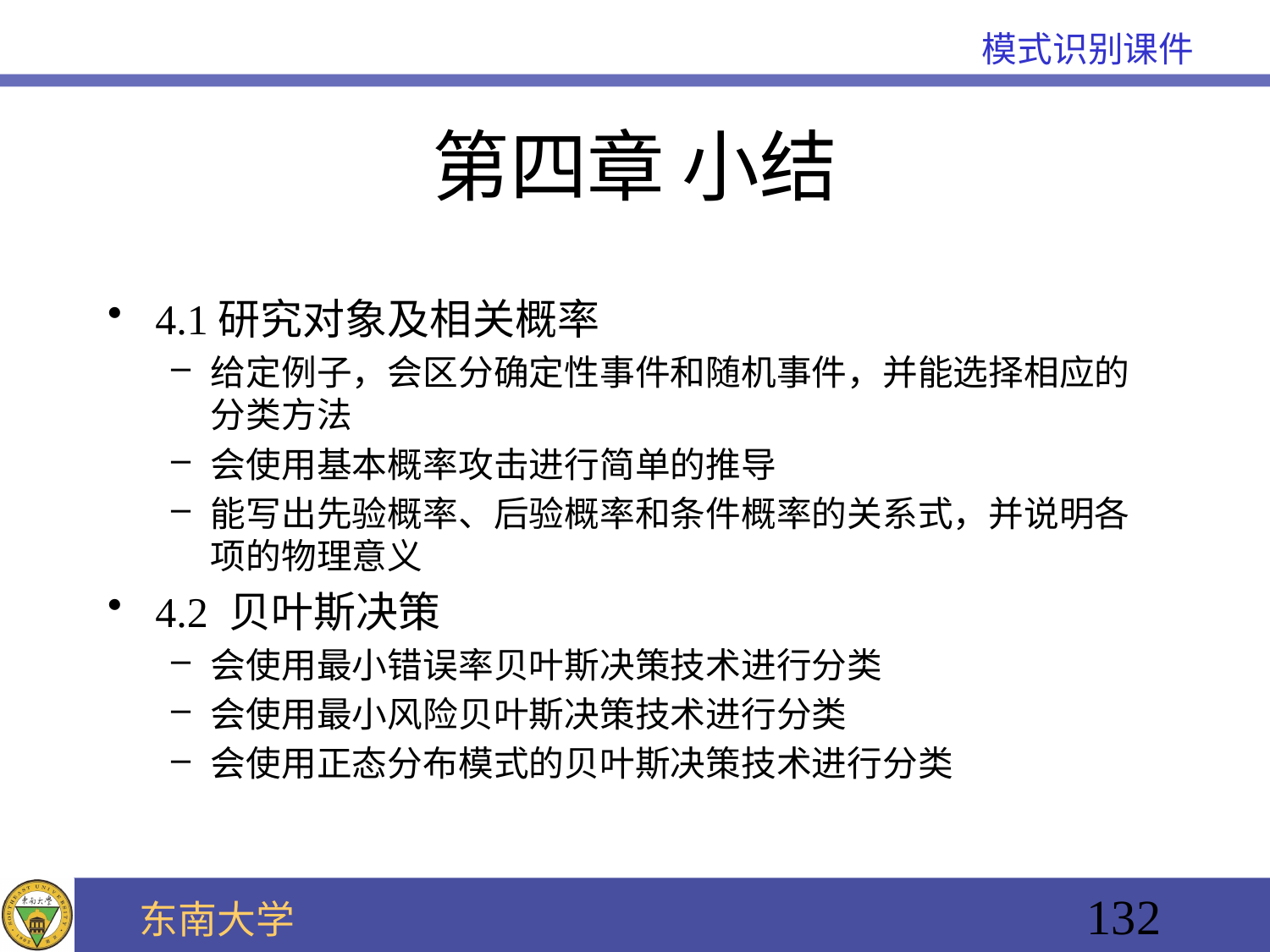

# 第四章 小结
4.1研究对象及相关概率
给定例子，会区分确定性事件和随机事件，并能选择相应的分类方法
会使用基本概率攻击进行简单的推导
能写出先验概率、后验概率和条件概率的关系式，并说明各项的物理意义
4.2 贝叶斯决策
会使用最小错误率贝叶斯决策技术进行分类
会使用最小风险贝叶斯决策技术进行分类
会使用正态分布模式的贝叶斯决策技术进行分类
132